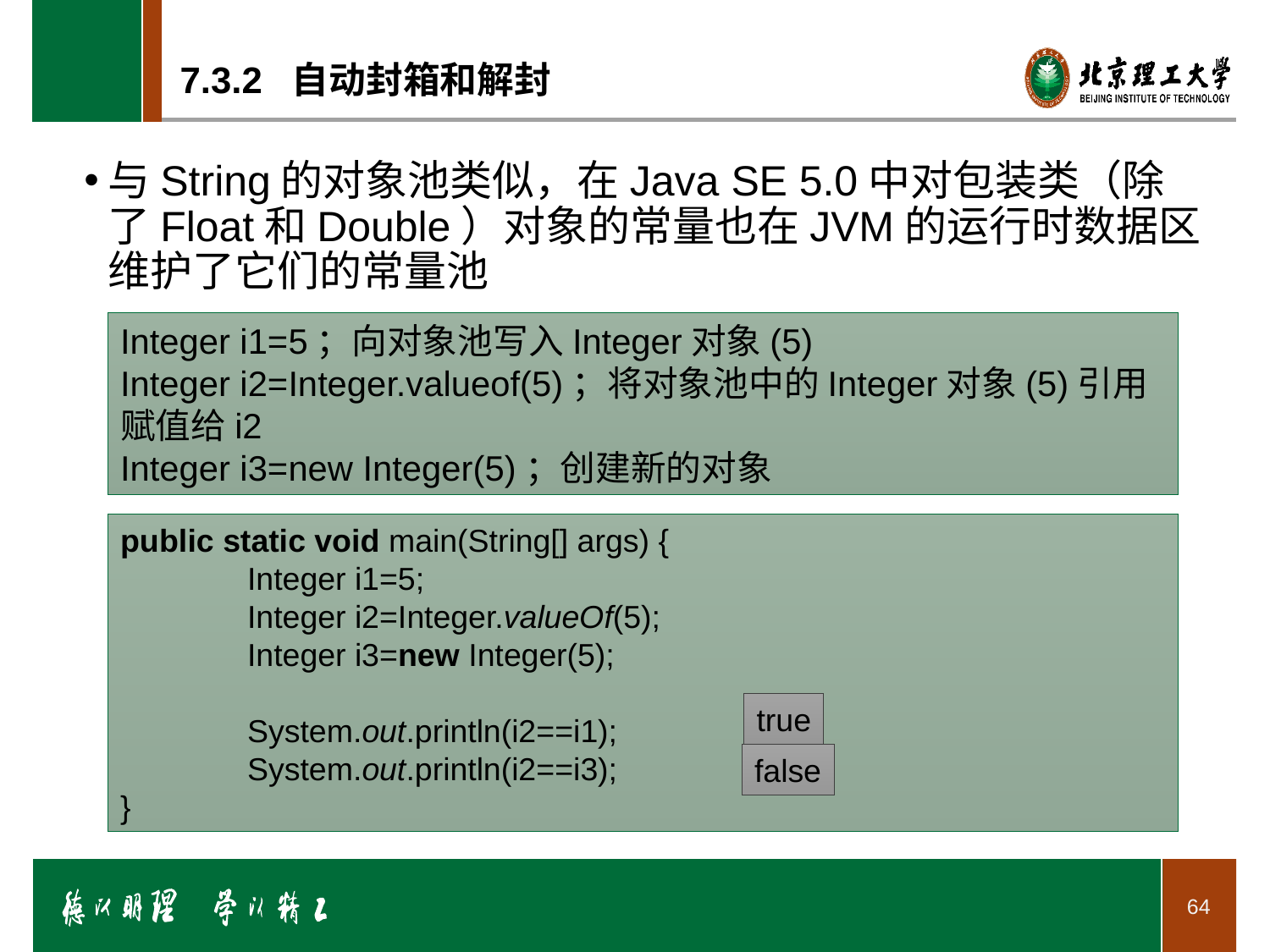

# 7.3.2  自动封箱和解封
与String的对象池类似，在Java SE 5.0中对包装类（除了Float和Double）对象的常量也在JVM的运行时数据区维护了它们的常量池

Integer i1=5；向对象池写入Integer对象(5)
Integer i2=Integer.valueof(5)；将对象池中的Integer对象(5)引用赋值给i2
Integer i3=new Integer(5)；创建新的对象
public static void main(String[] args) {
	Integer i1=5;
	Integer i2=Integer.valueOf(5);
	Integer i3=new Integer(5);

	System.out.println(i2==i1);
 	System.out.println(i2==i3);
}
true
false